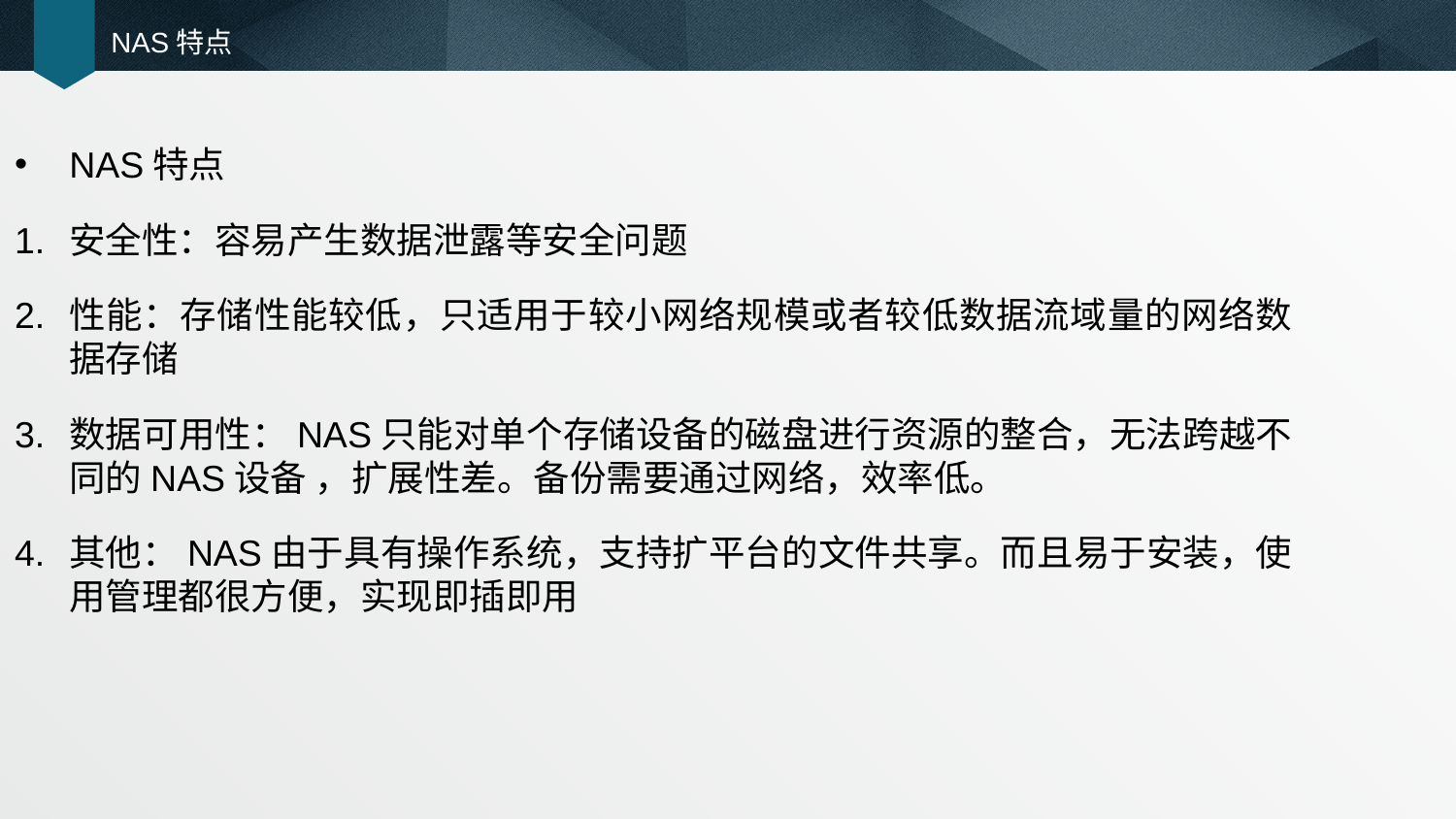

# NAS特点
NAS特点
安全性：容易产生数据泄露等安全问题
性能：存储性能较低，只适用于较小网络规模或者较低数据流域量的网络数据存储
数据可用性：NAS只能对单个存储设备的磁盘进行资源的整合，无法跨越不同的NAS设备 ，扩展性差。备份需要通过网络，效率低。
其他：NAS由于具有操作系统，支持扩平台的文件共享。而且易于安装，使用管理都很方便，实现即插即用